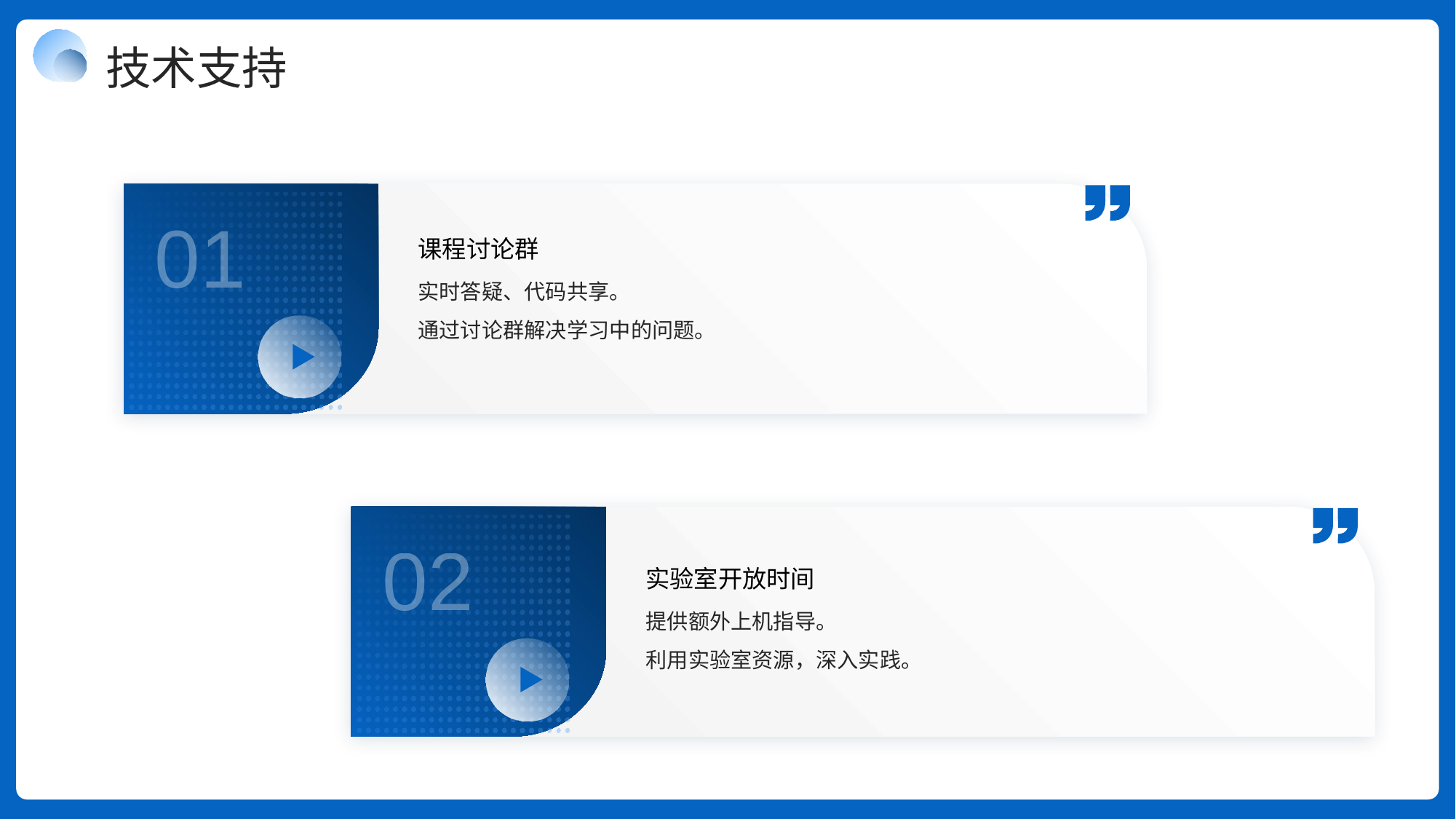

技术支持

01

课程讨论群
实时答疑、代码共享。
通过讨论群解决学习中的问题。

02

实验室开放时间
提供额外上机指导。
利用实验室资源，深入实践。